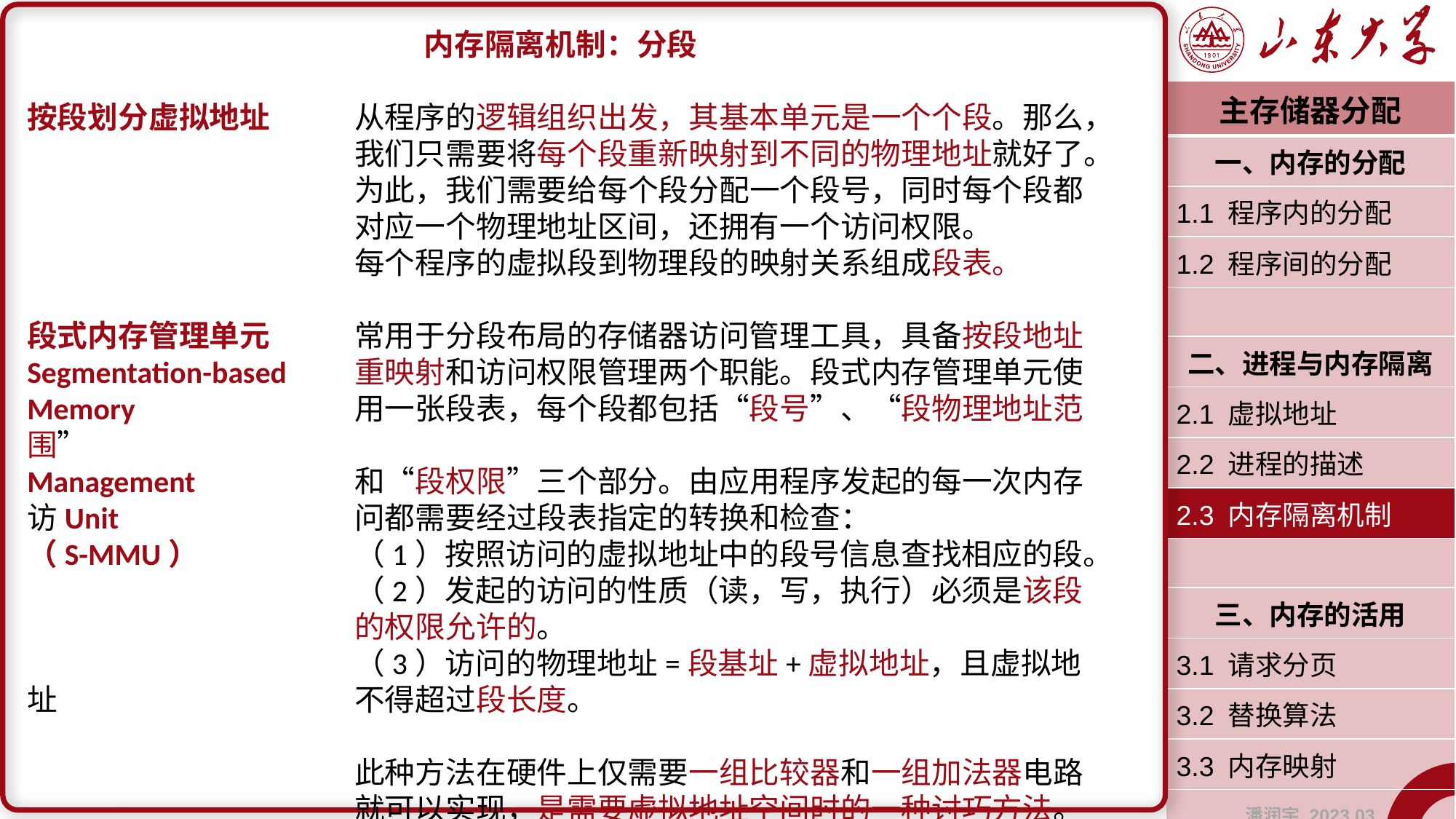

内存隔离机制：分段

按段划分虚拟地址	从程序的逻辑组织出发，其基本单元是一个个段。那么，			我们只需要将每个段重新映射到不同的物理地址就好了。			为此，我们需要给每个段分配一个段号，同时每个段都			对应一个物理地址区间，还拥有一个访问权限。
			每个程序的虚拟段到物理段的映射关系组成段表。

段式内存管理单元	常用于分段布局的存储器访问管理工具，具备按段地址Segmentation-based	重映射和访问权限管理两个职能。段式内存管理单元使Memory			用一张段表，每个段都包括“段号”、“段物理地址范围”
Management		和“段权限”三个部分。由应用程序发起的每一次内存访Unit			问都需要经过段表指定的转换和检查：
（S-MMU）		（1）按照访问的虚拟地址中的段号信息查找相应的段。
			（2）发起的访问的性质（读，写，执行）必须是该段			的权限允许的。
			（3）访问的物理地址=段基址+虚拟地址，且虚拟地址			不得超过段长度。

			此种方法在硬件上仅需要一组比较器和一组加法器电路			就可以实现，是需要虚拟地址空间时的一种讨巧方法。

| 主存储器分配 |
| --- |
| 一、内存的分配 |
| 1.1 程序内的分配 |
| 1.2 程序间的分配 |
|  |
| 二、进程与内存隔离 |
| 2.1 虚拟地址 |
| 2.2 进程的描述 |
| 2.3 内存隔离机制 |
|  |
| 三、内存的活用 |
| 3.1 请求分页 |
| 3.2 替换算法 |
| 3.3 内存映射 |
| 潘润宇 2023.03 |